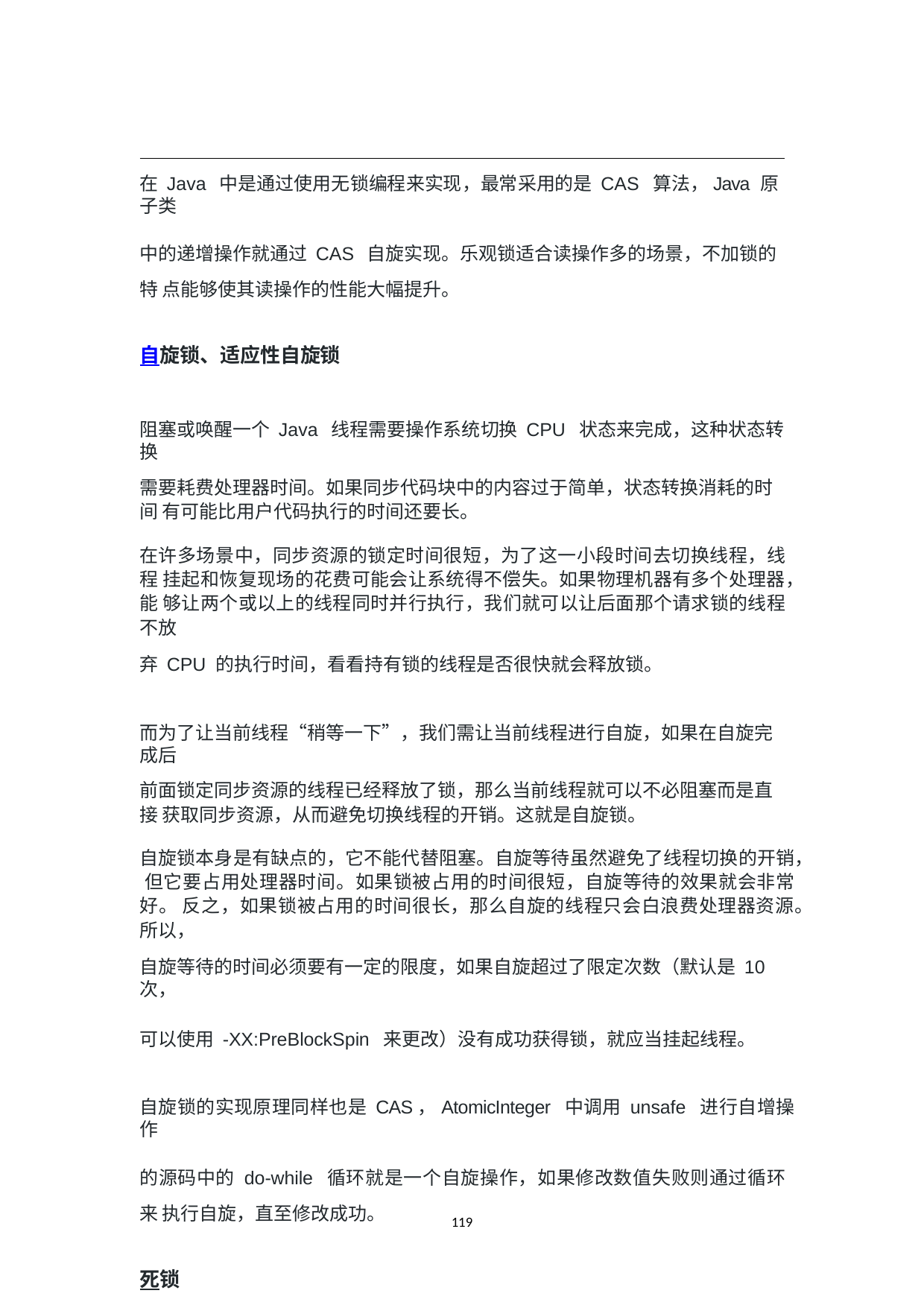

在 Java 中是通过使用无锁编程来实现，最常采用的是 CAS 算法，Java 原子类
中的递增操作就通过 CAS 自旋实现。乐观锁适合读操作多的场景，不加锁的特 点能够使其读操作的性能大幅提升。

自旋锁、适应性自旋锁

阻塞或唤醒一个 Java 线程需要操作系统切换 CPU 状态来完成，这种状态转换
需要耗费处理器时间。如果同步代码块中的内容过于简单，状态转换消耗的时间 有可能比用户代码执行的时间还要长。

在许多场景中，同步资源的锁定时间很短，为了这一小段时间去切换线程，线程 挂起和恢复现场的花费可能会让系统得不偿失。如果物理机器有多个处理器，能 够让两个或以上的线程同时并行执行，我们就可以让后面那个请求锁的线程不放
弃 CPU 的执行时间，看看持有锁的线程是否很快就会释放锁。

而为了让当前线程“稍等一下”，我们需让当前线程进行自旋，如果在自旋完成后
前面锁定同步资源的线程已经释放了锁，那么当前线程就可以不必阻塞而是直接 获取同步资源，从而避免切换线程的开销。这就是自旋锁。

自旋锁本身是有缺点的，它不能代替阻塞。自旋等待虽然避免了线程切换的开销， 但它要占用处理器时间。如果锁被占用的时间很短，自旋等待的效果就会非常好。 反之，如果锁被占用的时间很长，那么自旋的线程只会白浪费处理器资源。所以，
自旋等待的时间必须要有一定的限度，如果自旋超过了限定次数（默认是 10 次，

可以使用 -XX:PreBlockSpin 来更改）没有成功获得锁，就应当挂起线程。

自旋锁的实现原理同样也是 CAS，AtomicInteger 中调用 unsafe 进行自增操作
的源码中的 do-while 循环就是一个自旋操作，如果修改数值失败则通过循环来 执行自旋，直至修改成功。

死锁
119